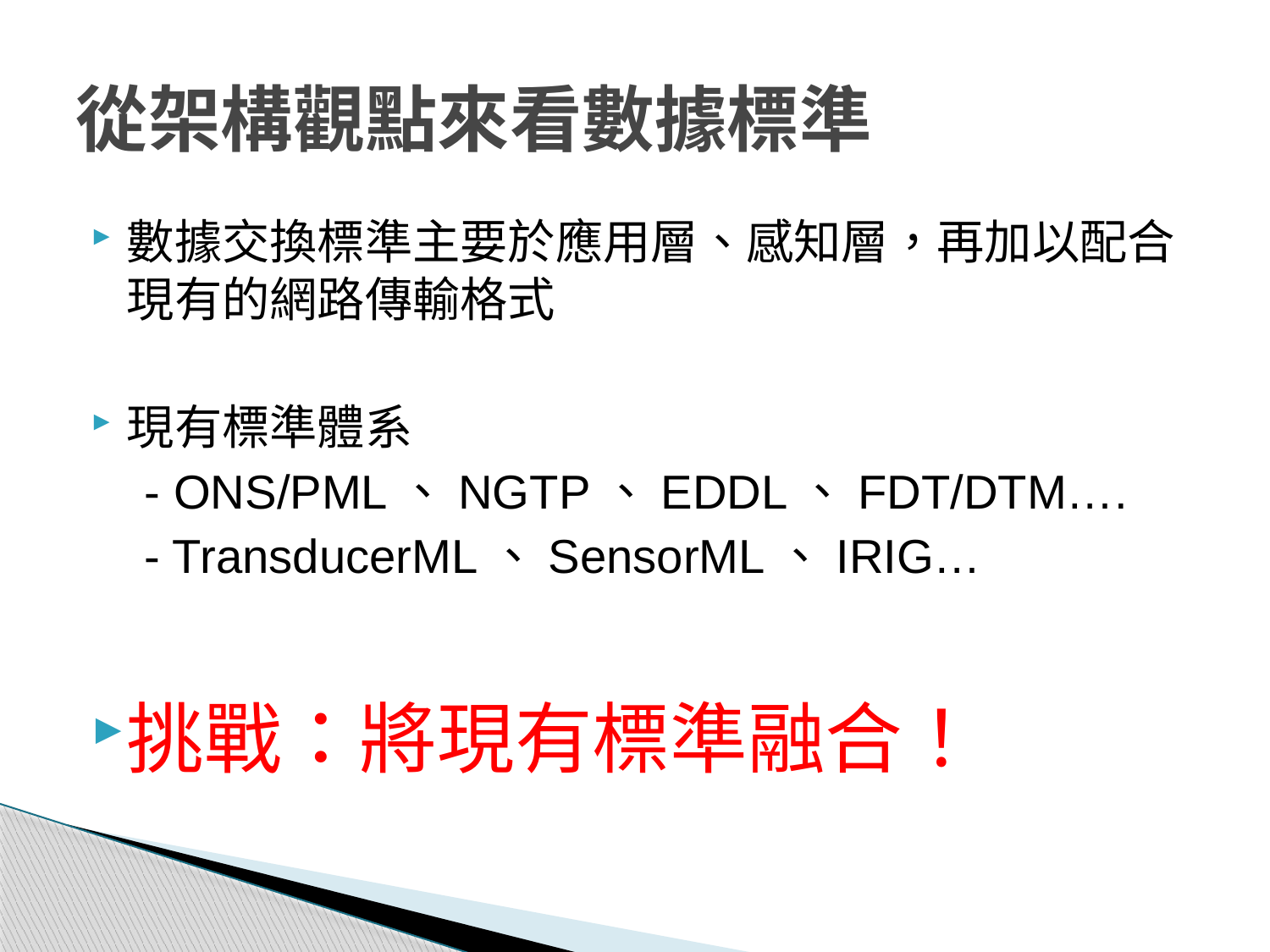

# 從架構觀點來看數據標準
數據交換標準主要於應用層、感知層，再加以配合現有的網路傳輸格式

現有標準體系
    - ONS/PML、NGTP、EDDL、FDT/DTM….
    - TransducerML、SensorML、IRIG…

挑戰：將現有標準融合！